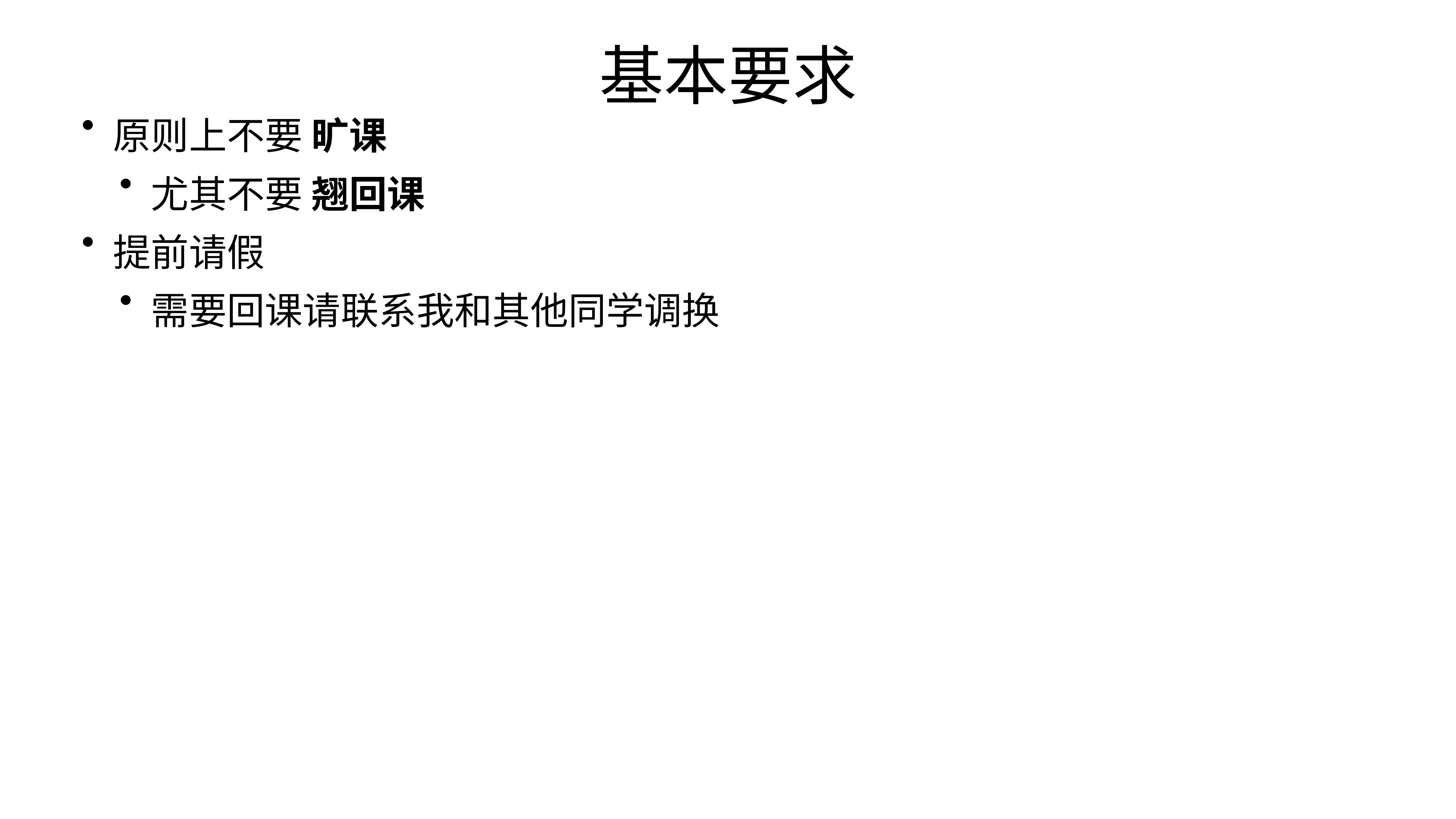

基本要求
原则上不要 旷课
尤其不要 翘回课
提前请假
需要回课请联系我和其他同学调换